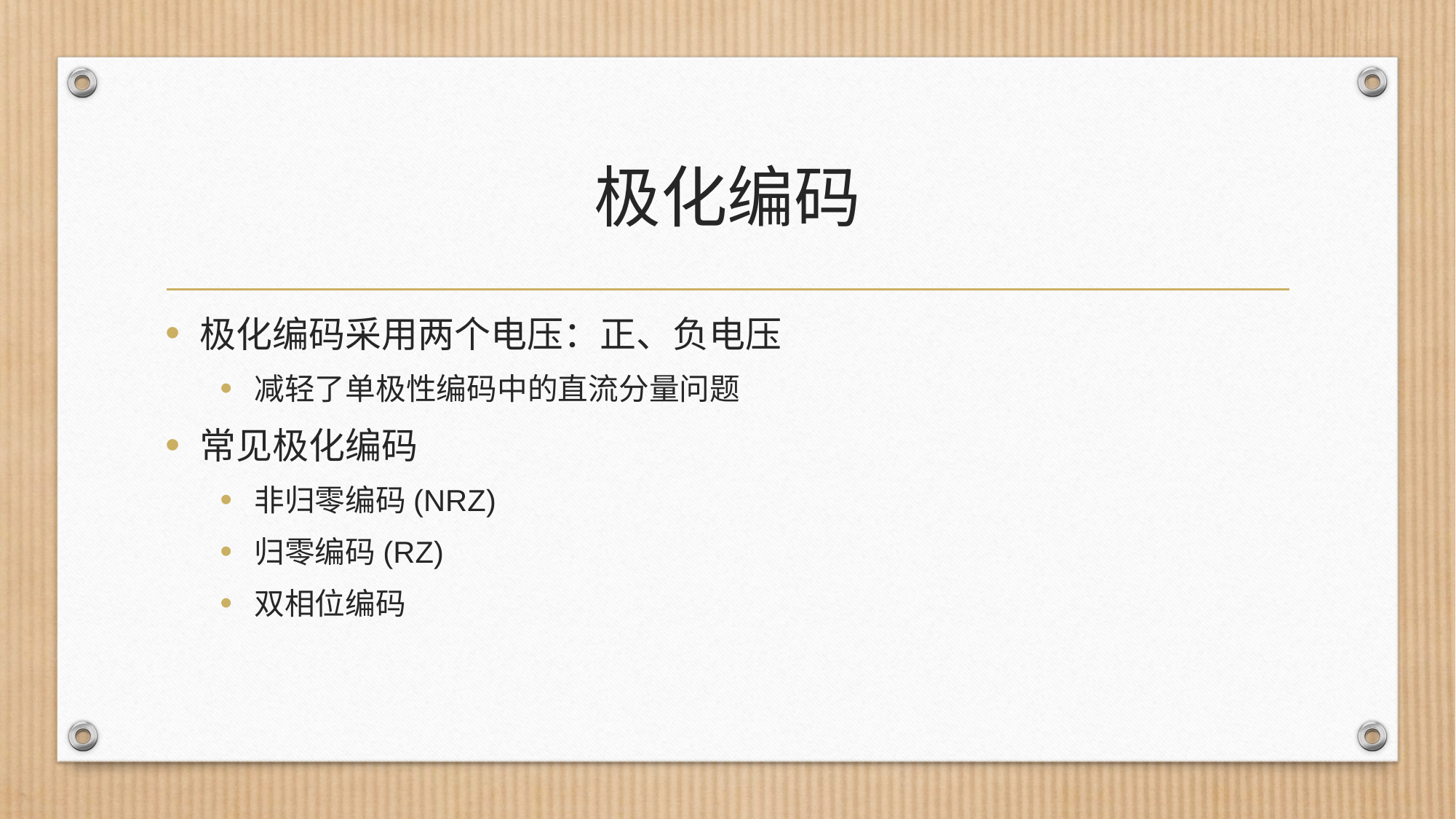

# 极化编码
极化编码采用两个电压：正、负电压
减轻了单极性编码中的直流分量问题
常见极化编码
非归零编码(NRZ)
归零编码(RZ)
双相位编码